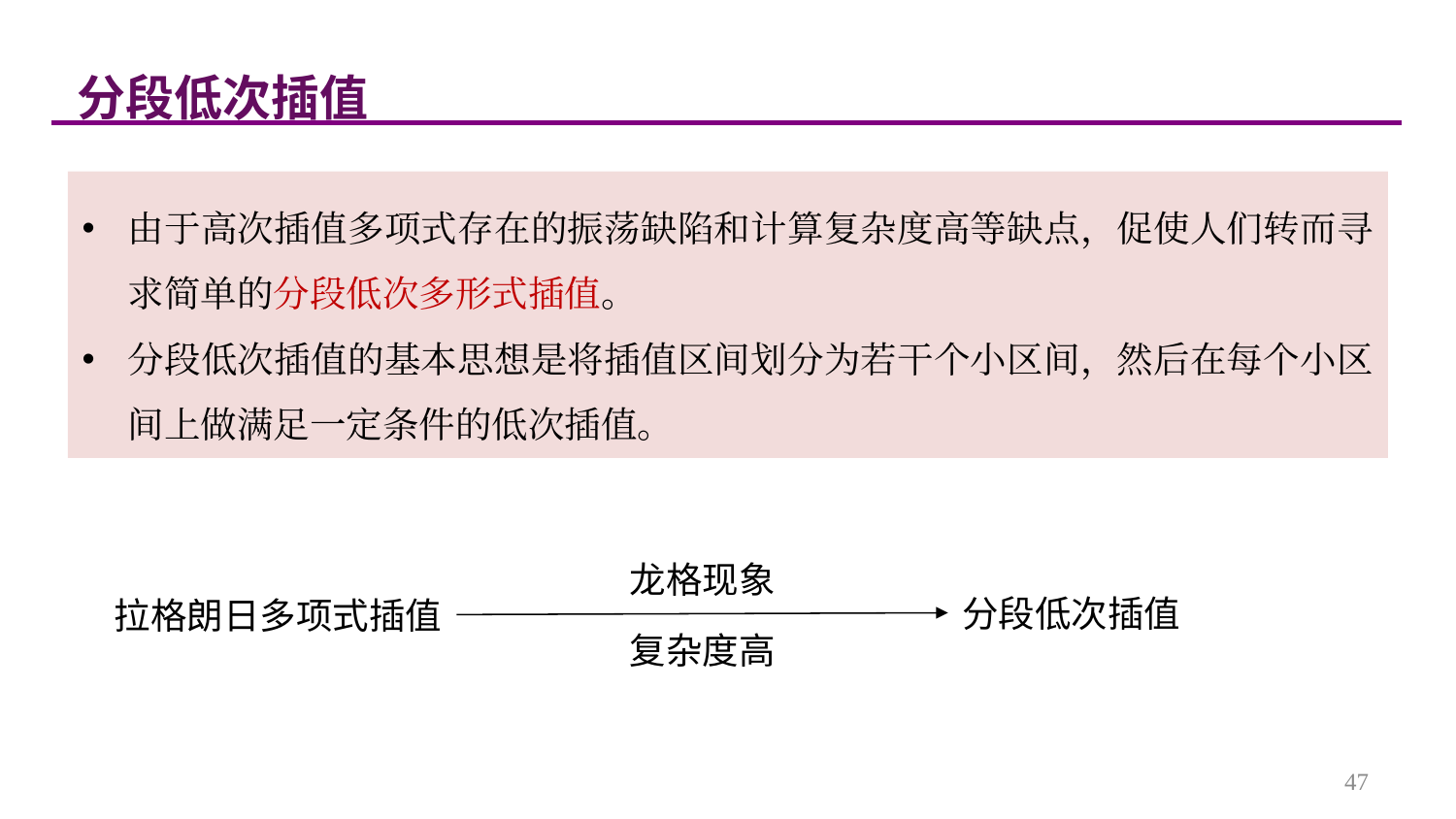

分段低次插值
由于高次插值多项式存在的振荡缺陷和计算复杂度高等缺点，促使人们转而寻求简单的分段低次多形式插值。
分段低次插值的基本思想是将插值区间划分为若干个小区间，然后在每个小区间上做满足一定条件的低次插值。
龙格现象
分段低次插值
拉格朗日多项式插值
复杂度高
47